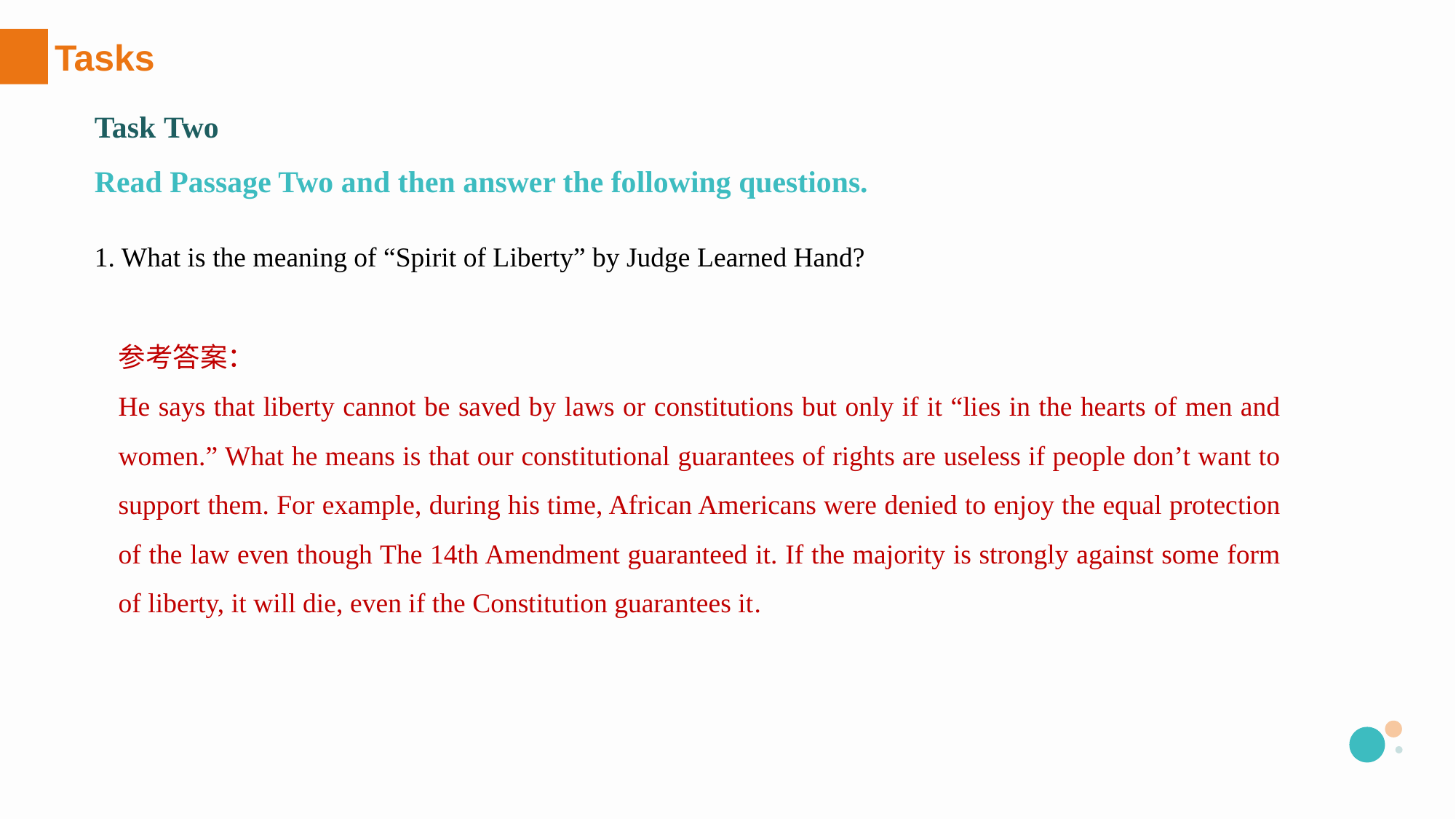

Tasks
Task Two
Read Passage Two and then answer the following questions.
1. What is the meaning of “Spirit of Liberty” by Judge Learned Hand?
参考答案：
He says that liberty cannot be saved by laws or constitutions but only if it “lies in the hearts of men and women.” What he means is that our constitutional guarantees of rights are useless if people don’t want to support them. For example, during his time, African Americans were denied to enjoy the equal protection of the law even though The 14th Amendment guaranteed it. If the majority is strongly against some form of liberty, it will die, even if the Constitution guarantees it.